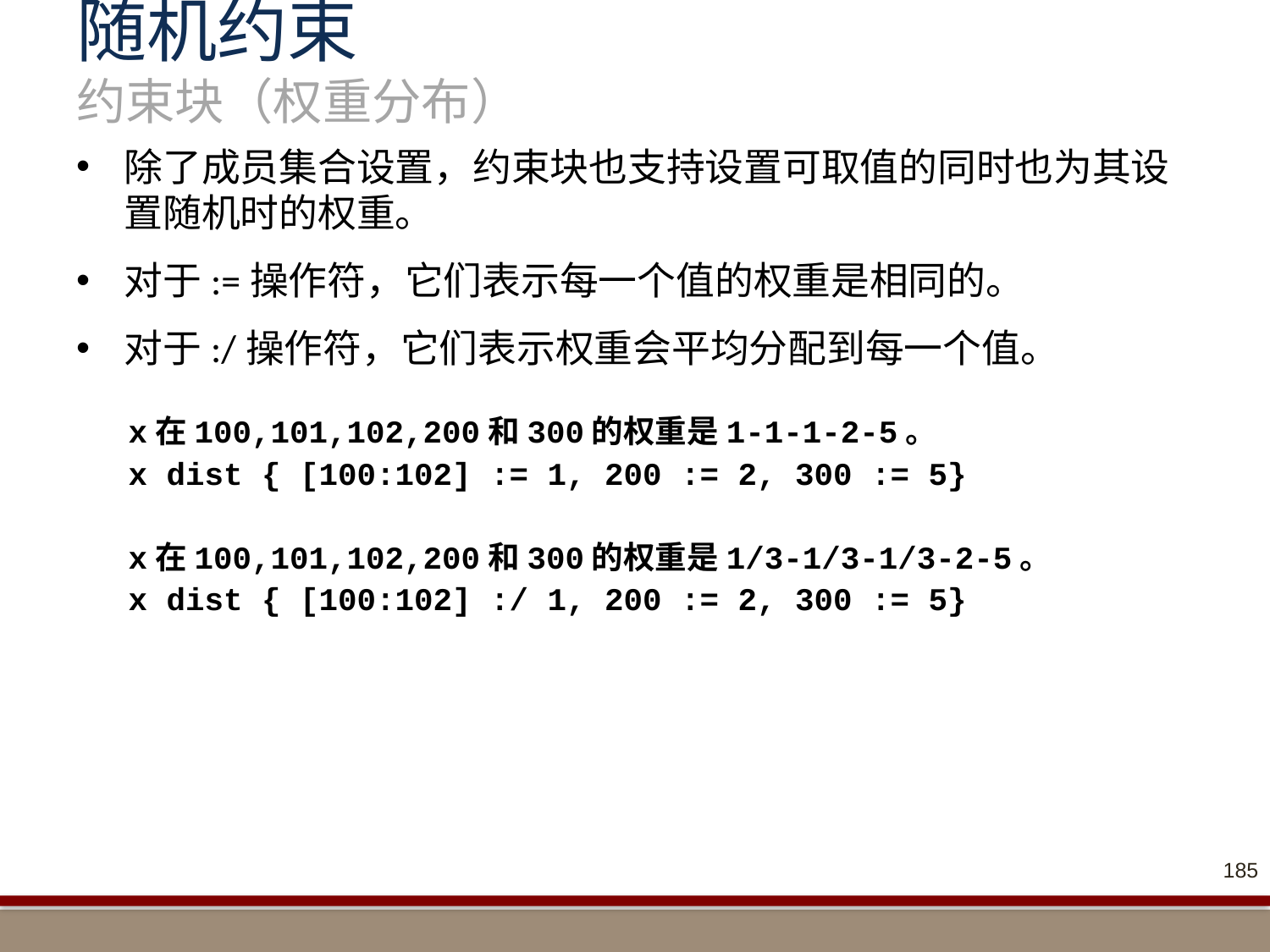

# 随机约束 约束块（权重分布）
除了成员集合设置，约束块也支持设置可取值的同时也为其设置随机时的权重。
对于:=操作符，它们表示每一个值的权重是相同的。
对于:/操作符，它们表示权重会平均分配到每一个值。

x在100,101,102,200和300的权重是1-1-1-2-5。
x dist { [100:102] := 1, 200 := 2, 300 := 5}

x在100,101,102,200和300的权重是1/3-1/3-1/3-2-5。
x dist { [100:102] :/ 1, 200 := 2, 300 := 5}
185